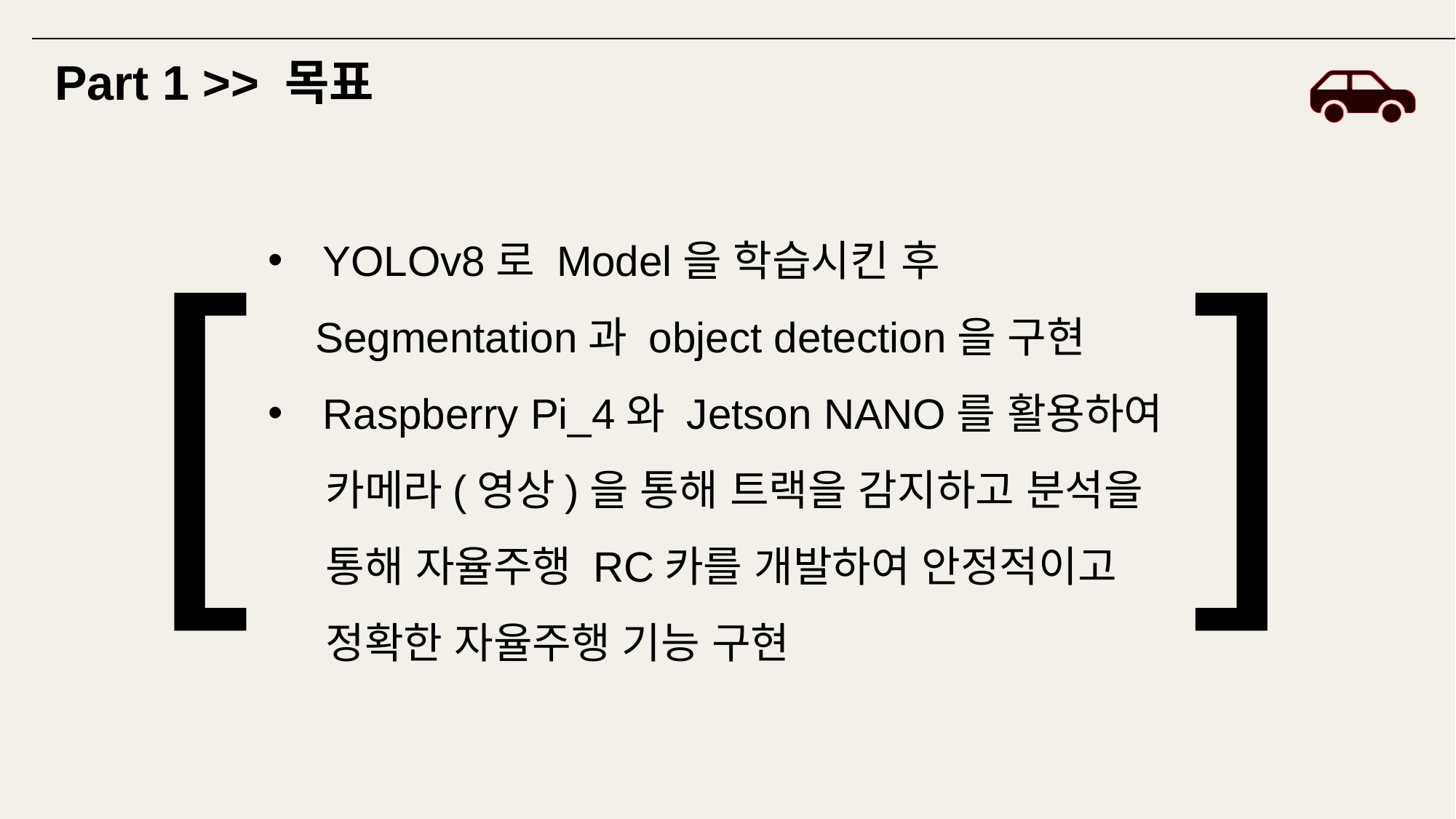

Part 1 >> 목표
[
]
YOLOv8로 Model을 학습시킨 후
    Segmentation과 object detection을 구현
Raspberry Pi_4와 Jetson NANO를 활용하여
    카메라(영상)을 통해 트랙을 감지하고 분석을
    통해 자율주행 RC카를 개발하여 안정적이고
    정확한 자율주행 기능 구현